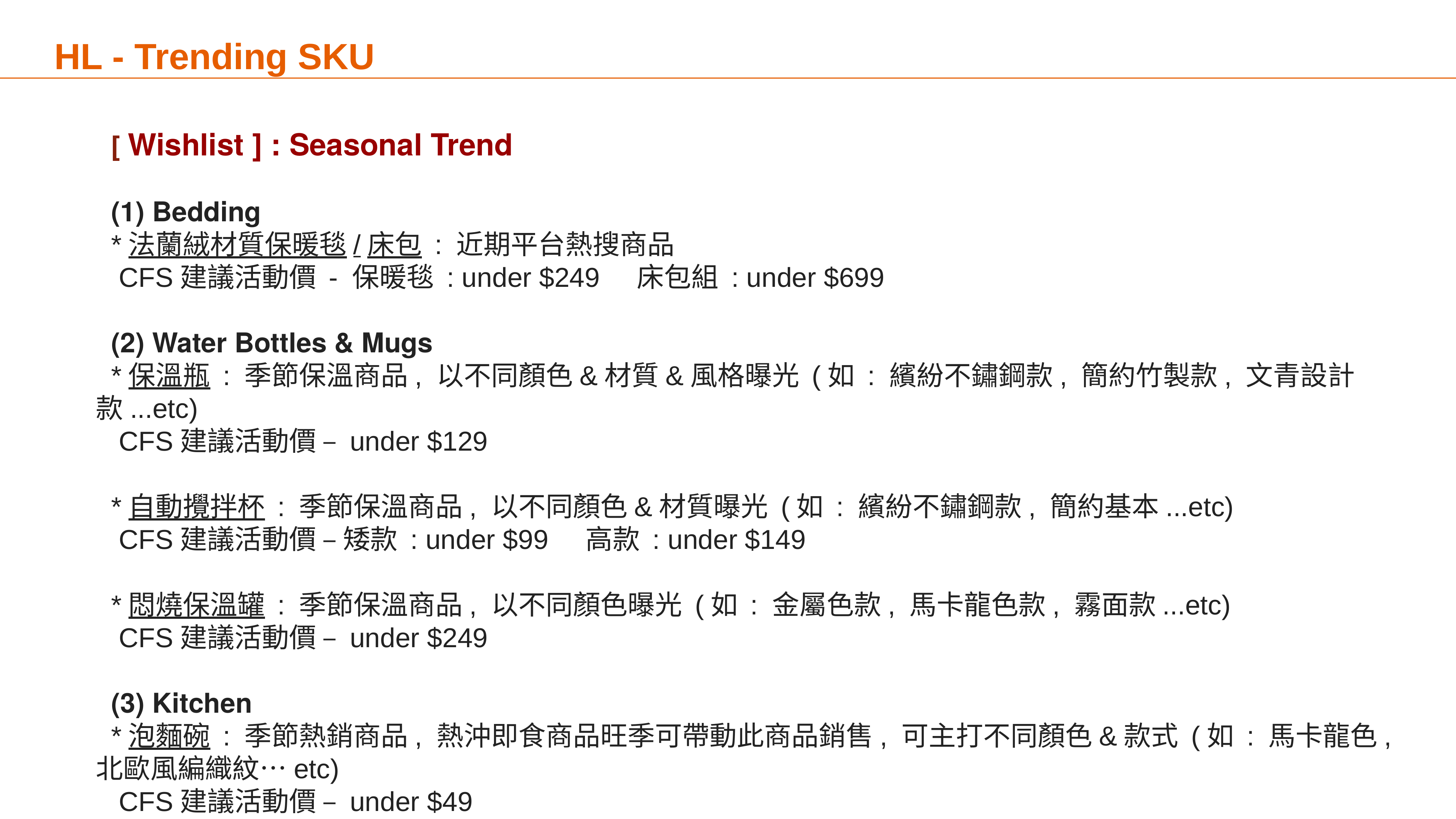

# HL - Trending SKU
  [ Wishlist ] : Seasonal Trend

  (1) Bedding
  *法蘭絨材質保暖毯/床包 : 近期平台熱搜商品
   CFS建議活動價 - 保暖毯 : under $249    床包組 : under $699

  (2) Water Bottles & Mugs
  *保溫瓶 : 季節保溫商品, 以不同顏色&材質&風格曝光 (如 : 繽紛不鏽鋼款, 簡約竹製款, 文青設計款...etc)
   CFS建議活動價 – under $129

  *自動攪拌杯 : 季節保溫商品, 以不同顏色&材質曝光 (如 : 繽紛不鏽鋼款, 簡約基本...etc)
   CFS建議活動價 – 矮款 : under $99    高款 : under $149

  *悶燒保溫罐 : 季節保溫商品, 以不同顏色曝光 (如 : 金屬色款, 馬卡龍色款, 霧面款...etc)
   CFS建議活動價 – under $249

  (3) Kitchen
  *泡麵碗 : 季節熱銷商品, 熱沖即食商品旺季可帶動此商品銷售, 可主打不同顏色&款式 (如 : 馬卡龍色, 北歐風編織紋…etc)
   CFS建議活動價 – under $49